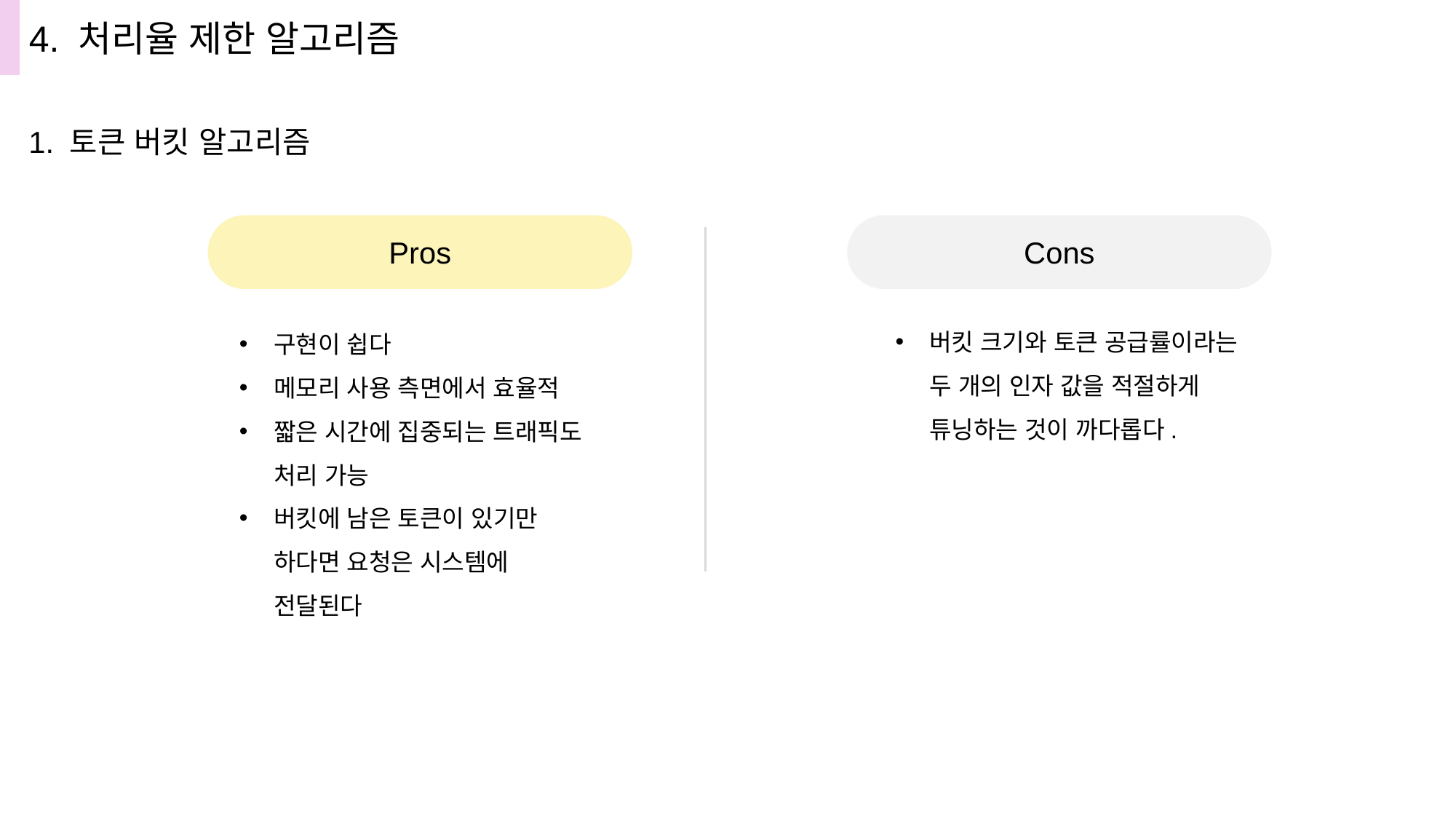

4. 처리율 제한 알고리즘
1. 토큰 버킷 알고리즘
Pros
구현이 쉽다
메모리 사용 측면에서 효율적
짧은 시간에 집중되는 트래픽도 처리 가능
버킷에 남은 토큰이 있기만 하다면 요청은 시스템에 전달된다
Cons
버킷 크기와 토큰 공급률이라는 두 개의 인자 값을 적절하게
튜닝하는 것이 까다롭다.